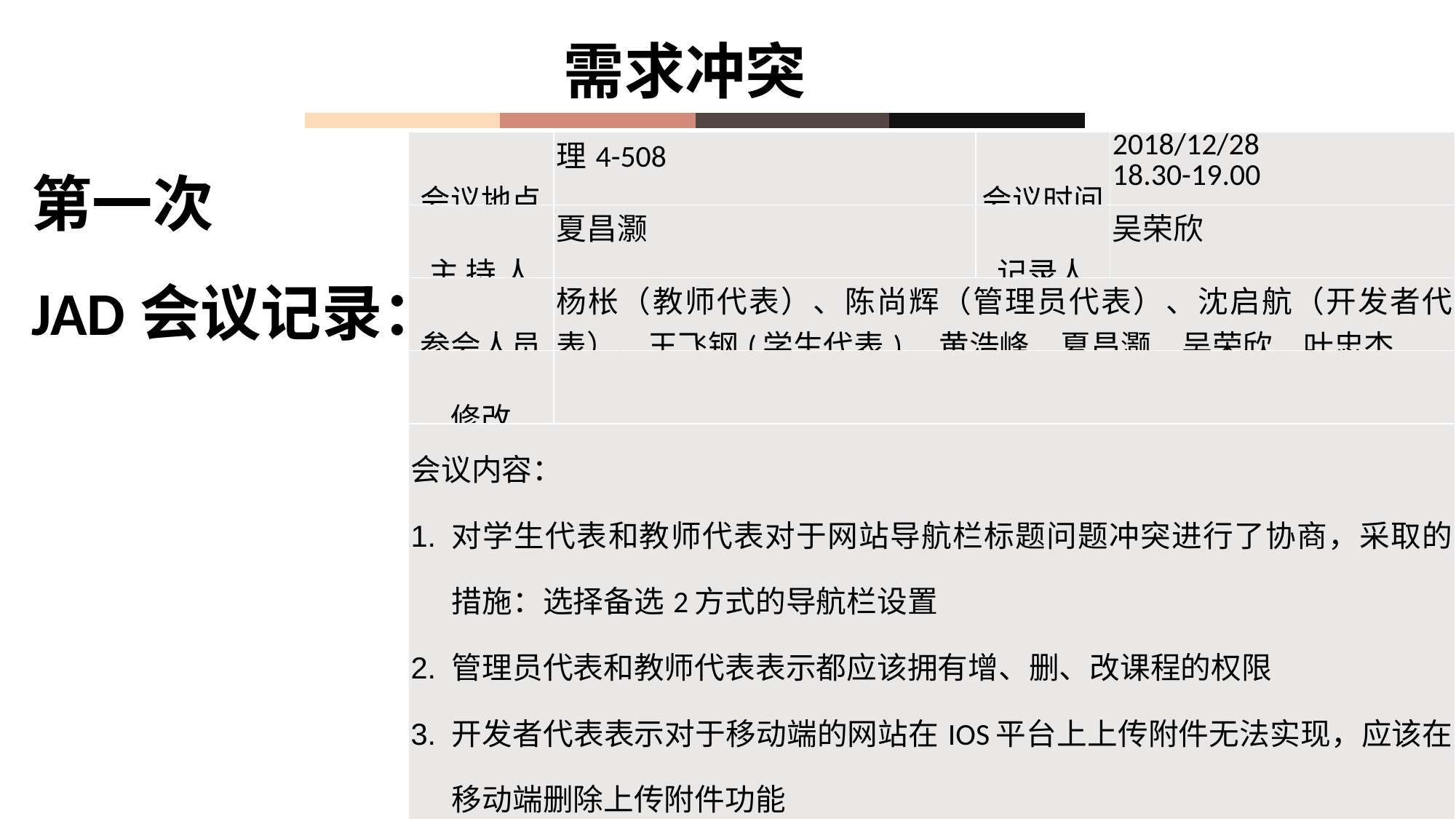

需求冲突
第一次
JAD会议记录：
| 会议地点 | 理4-508 | 会议时间 | 2018/12/28 18.30-19.00 |
| --- | --- | --- | --- |
| 主 持 人 | 夏昌灏 | 记录人 | 吴荣欣 |
| 参会人员 | 杨枨（教师代表）、陈尚辉（管理员代表）、沈启航（开发者代表）、王飞钢(学生代表)、黄浩峰、夏昌灏、吴荣欣、叶忠杰 |  |  |
| 修改 |  |  |  |
| 会议内容： 对学生代表和教师代表对于网站导航栏标题问题冲突进行了协商，采取的措施：选择备选2方式的导航栏设置 管理员代表和教师代表表示都应该拥有增、删、改课程的权限 开发者代表表示对于移动端的网站在IOS平台上上传附件无法实现，应该在移动端删除上传附件功能 |  |  |  |